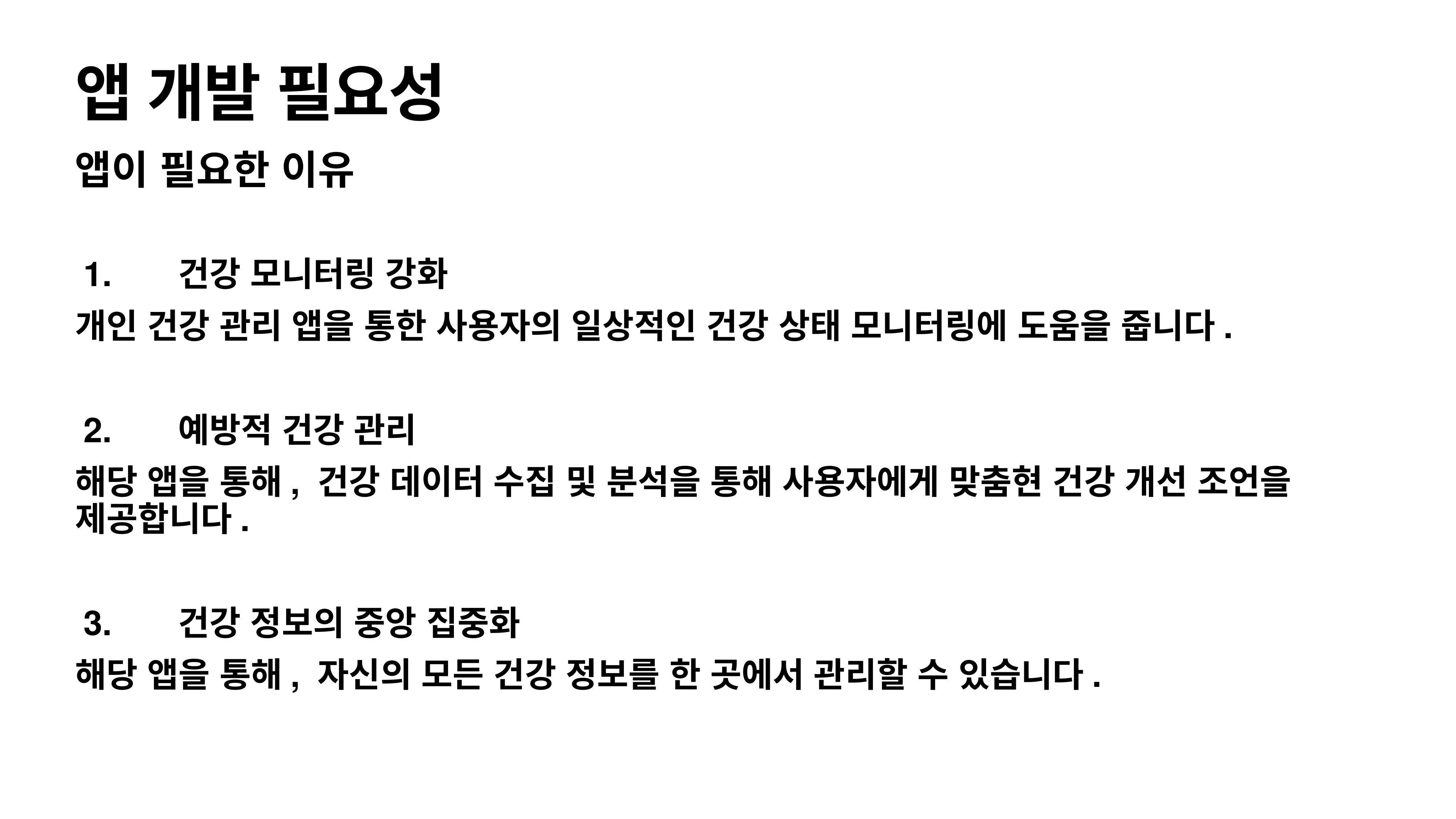

# 앱 개발 필요성
앱이 필요한 이유
건강 모니터링 강화
개인 건강 관리 앱을 통한 사용자의 일상적인 건강 상태 모니터링에 도움을 줍니다.

예방적 건강 관리
해당 앱을 통해, 건강 데이터 수집 및 분석을 통해 사용자에게 맞춤현 건강 개선 조언을 제공합니다.

건강 정보의 중앙 집중화
해당 앱을 통해, 자신의 모든 건강 정보를 한 곳에서 관리할 수 있습니다.